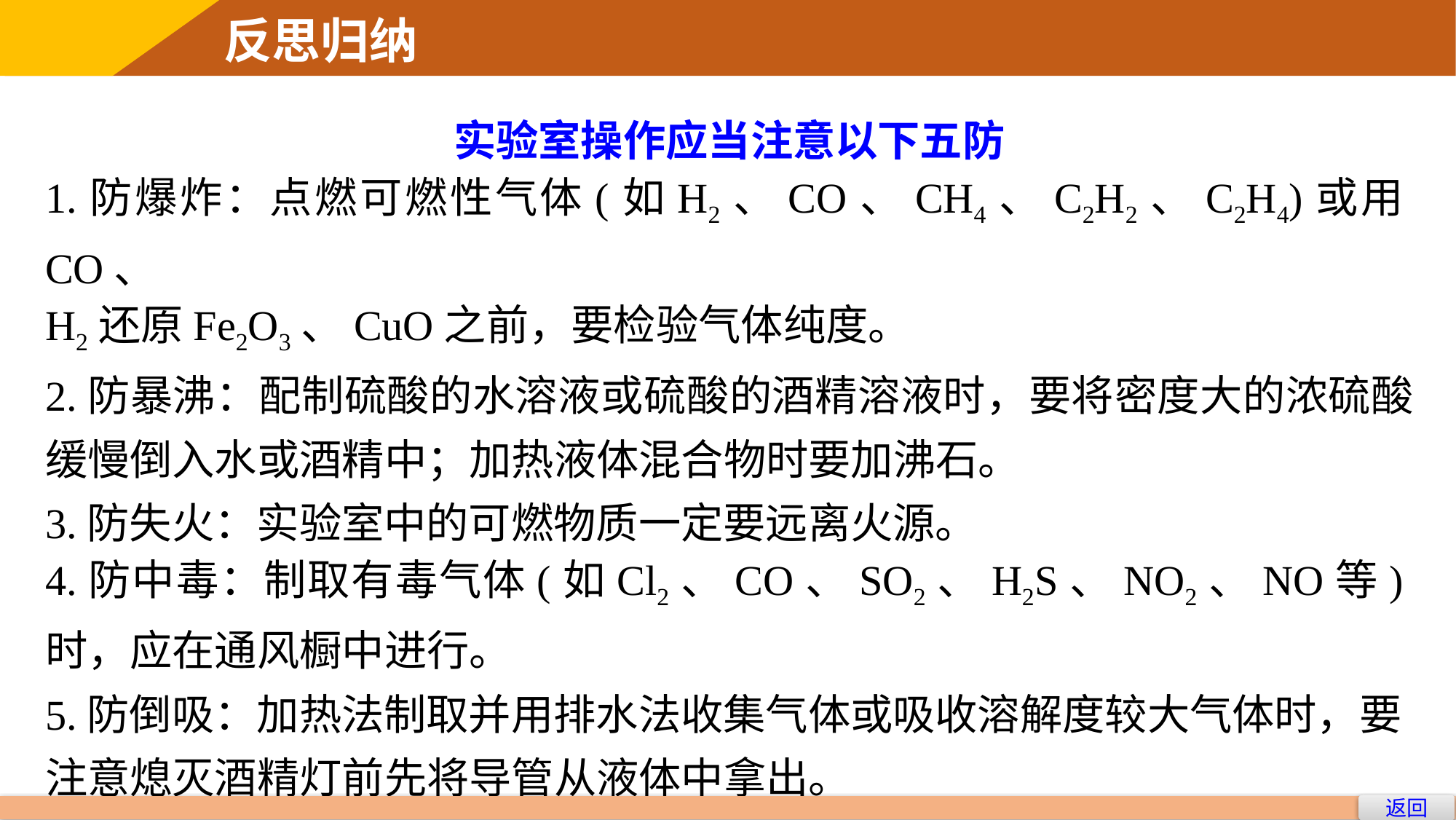

实验室操作应当注意以下五防
1.防爆炸：点燃可燃性气体(如H2、CO、CH4、C2H2、C2H4)或用CO、
H2还原Fe2O3、CuO之前，要检验气体纯度。
2.防暴沸：配制硫酸的水溶液或硫酸的酒精溶液时，要将密度大的浓硫酸缓慢倒入水或酒精中；加热液体混合物时要加沸石。
3.防失火：实验室中的可燃物质一定要远离火源。
4.防中毒：制取有毒气体(如Cl2、CO、SO2、H2S、NO2、NO等)时，应在通风橱中进行。
5.防倒吸：加热法制取并用排水法收集气体或吸收溶解度较大气体时，要注意熄灭酒精灯前先将导管从液体中拿出。
返回